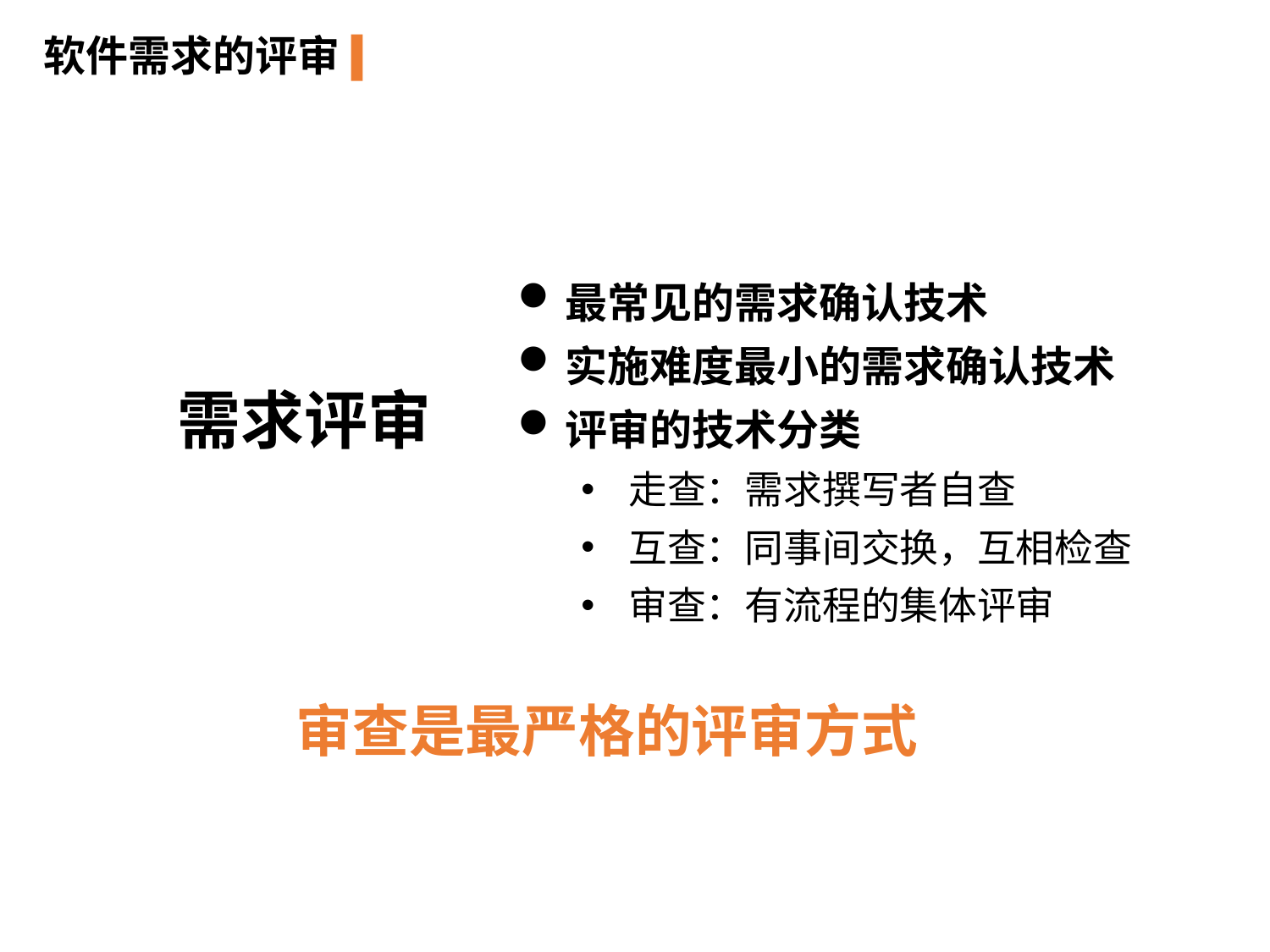

软件需求的评审

最常见的需求确认技术
实施难度最小的需求确认技术
评审的技术分类
走查：需求撰写者自查
互查：同事间交换，互相检查
审查：有流程的集体评审
需求评审
审查是最严格的评审方式